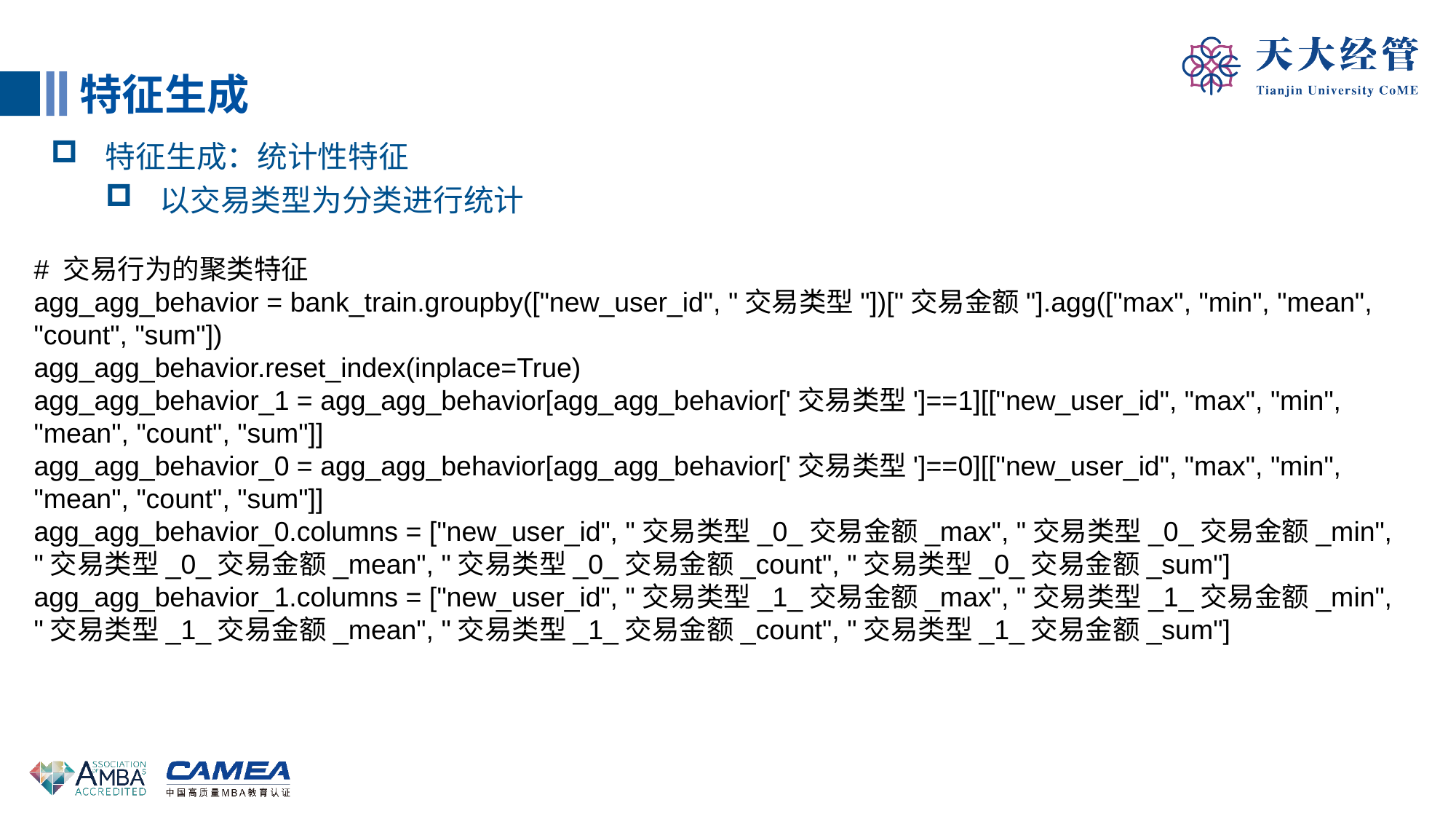

特征生成

特征生成：统计性特征
以交易类型为分类进行统计
# 交易行为的聚类特征
agg_agg_behavior = bank_train.groupby(["new_user_id", "交易类型"])["交易金额"].agg(["max", "min", "mean", "count", "sum"])
agg_agg_behavior.reset_index(inplace=True)
agg_agg_behavior_1 = agg_agg_behavior[agg_agg_behavior['交易类型']==1][["new_user_id", "max", "min", "mean", "count", "sum"]]
agg_agg_behavior_0 = agg_agg_behavior[agg_agg_behavior['交易类型']==0][["new_user_id", "max", "min", "mean", "count", "sum"]]
agg_agg_behavior_0.columns = ["new_user_id", "交易类型_0_交易金额_max", "交易类型_0_交易金额_min", "交易类型_0_交易金额_mean", "交易类型_0_交易金额_count", "交易类型_0_交易金额_sum"]
agg_agg_behavior_1.columns = ["new_user_id", "交易类型_1_交易金额_max", "交易类型_1_交易金额_min", "交易类型_1_交易金额_mean", "交易类型_1_交易金额_count", "交易类型_1_交易金额_sum"]